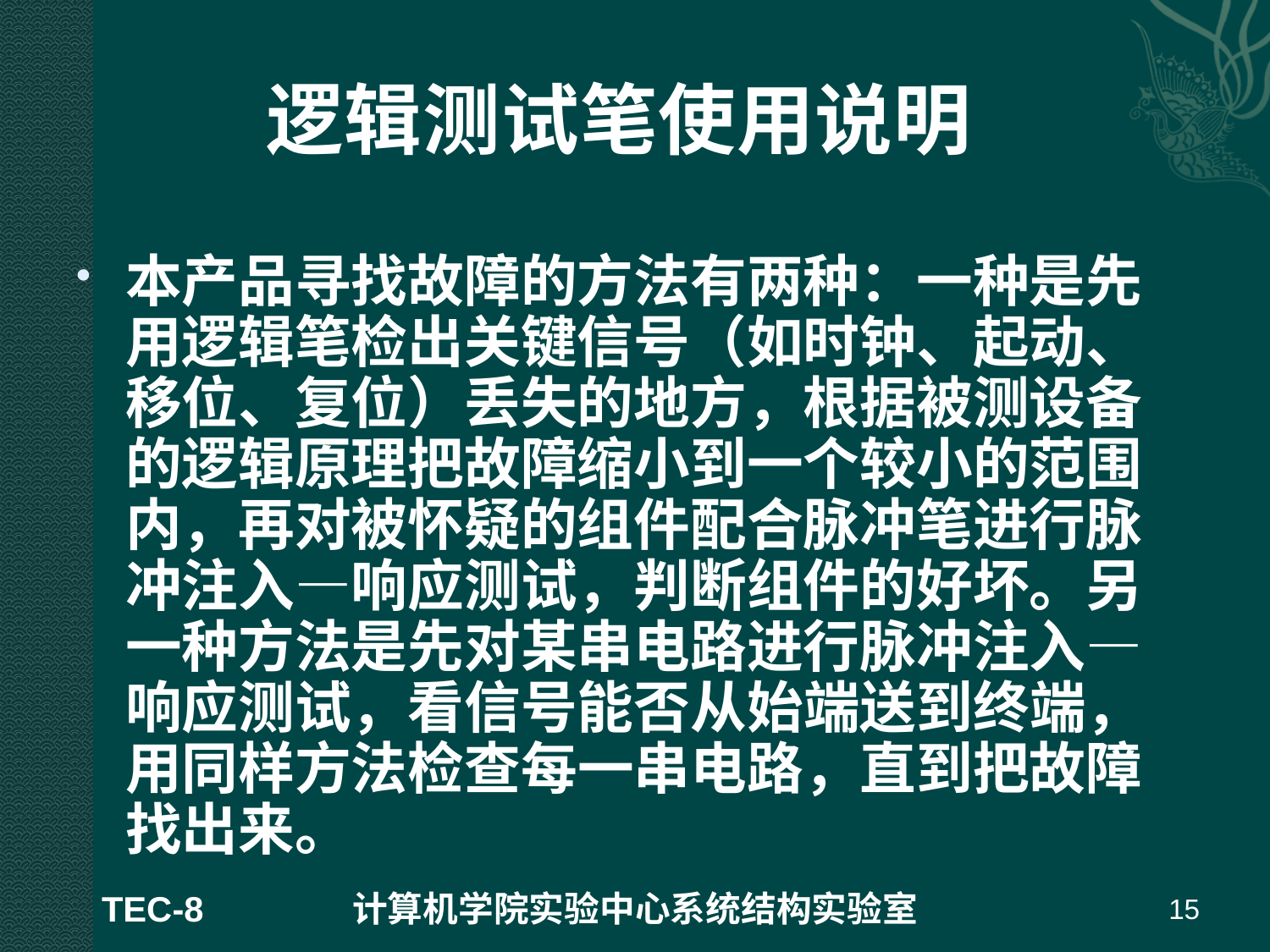

# 逻辑测试笔使用说明
本产品寻找故障的方法有两种：一种是先用逻辑笔检出关键信号（如时钟、起动、移位、复位）丢失的地方，根据被测设备的逻辑原理把故障缩小到一个较小的范围内，再对被怀疑的组件配合脉冲笔进行脉冲注入—响应测试，判断组件的好坏。另一种方法是先对某串电路进行脉冲注入—响应测试，看信号能否从始端送到终端，用同样方法检查每一串电路，直到把故障找出来。
TEC-8
计算机学院实验中心系统结构实验室
15